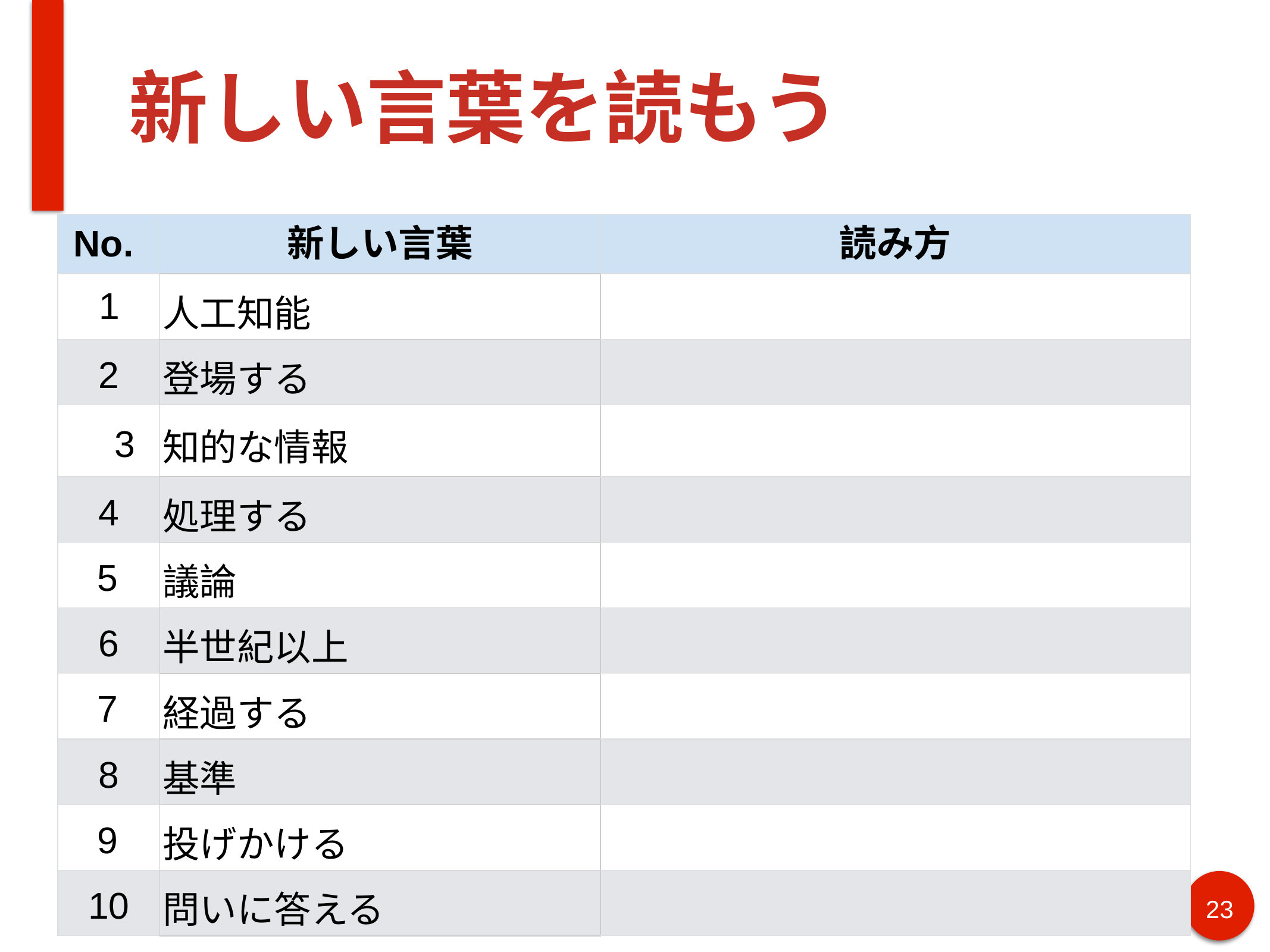

# 新しい言葉を読もう
| No. | 新しい言葉 | 読み方 |
| --- | --- | --- |
| 1 | 人工知能 |  |
| 2 | 登場する |  |
| 3 | 知的な情報 |  |
| 4 | 処理する |  |
| 5 | 議論 |  |
| 6 | 半世紀以上 |  |
| 7 | 経過する |  |
| 8 | 基準 |  |
| 9 | 投げかける |  |
| 10 | 問いに答える |  |
23